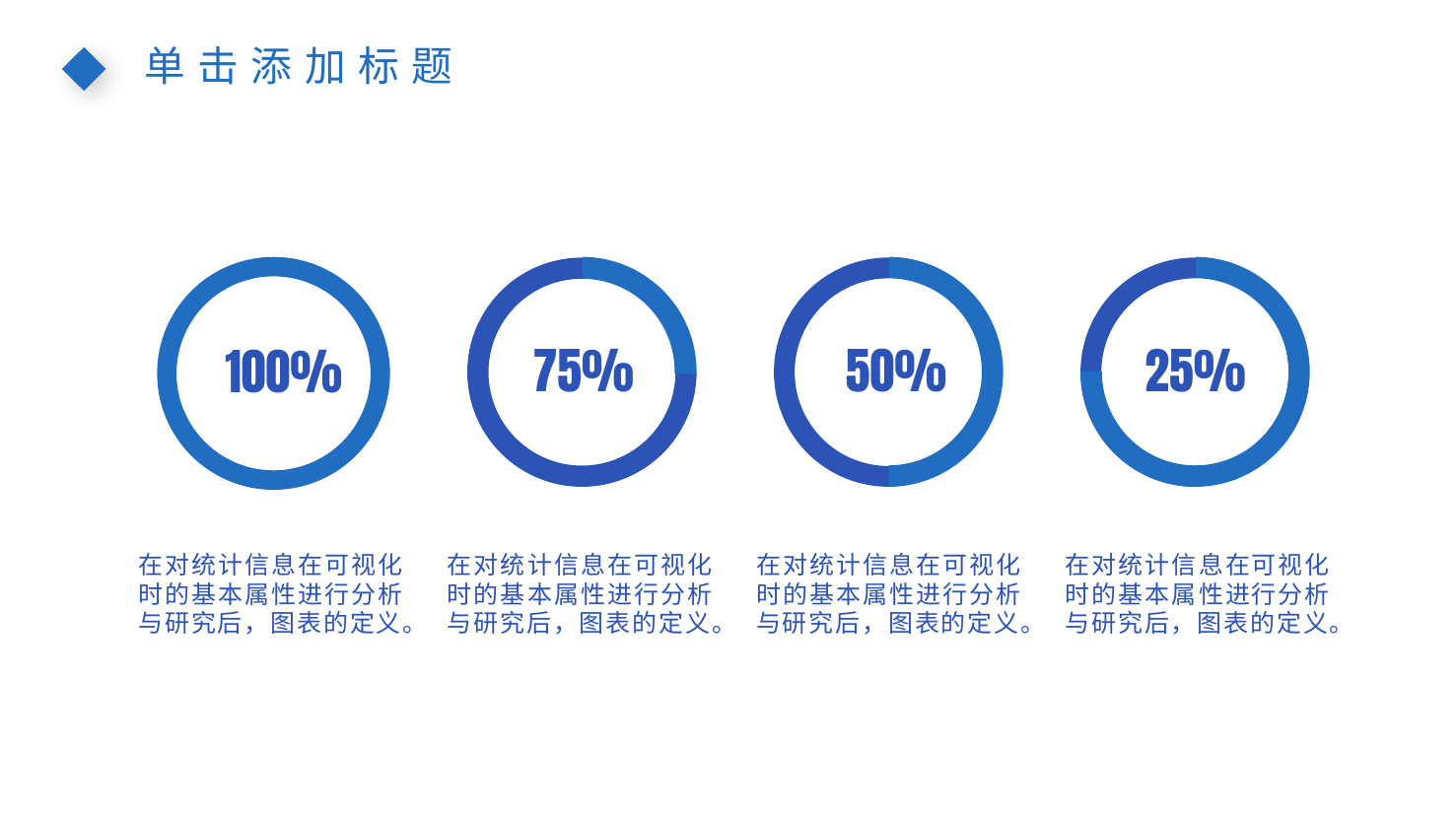

单击添加标题

100%

75%

50%

25%
在对统计信息在可视化时的基本属性进行分析与研究后，图表的定义。
在对统计信息在可视化时的基本属性进行分析与研究后，图表的定义。
在对统计信息在可视化时的基本属性进行分析与研究后，图表的定义。
在对统计信息在可视化时的基本属性进行分析与研究后，图表的定义。